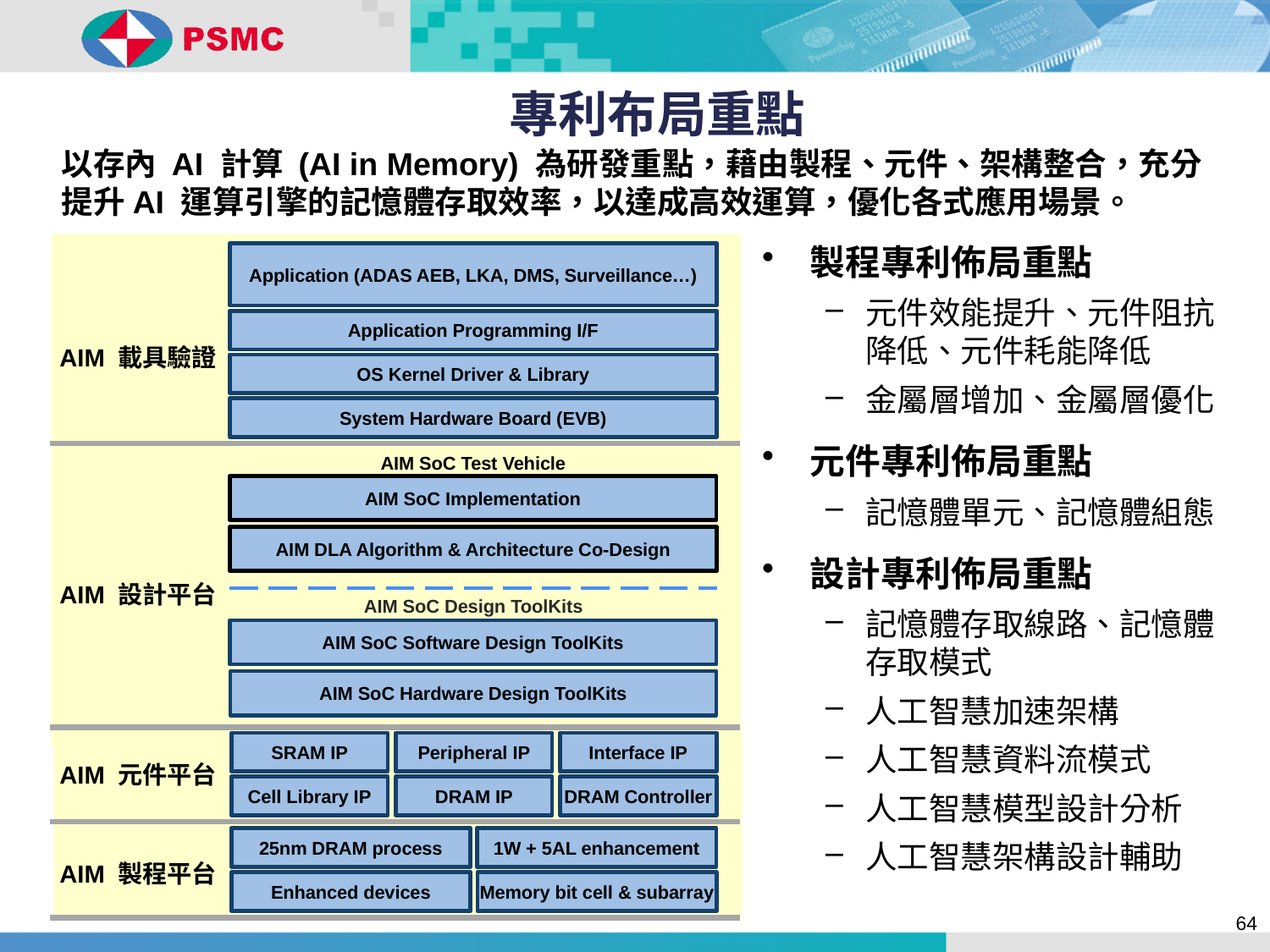

專利布局重點
以存內 AI 計算 (AI in Memory) 為研發重點，藉由製程、元件、架構整合，充分提升AI 運算引擎的記憶體存取效率，以達成高效運算，優化各式應用場景。

Application (ADAS AEB, LKA, DMS, Surveillance…)
Application Programming I/F
OS Kernel Driver & Library
System Hardware Board (EVB)
AIM SoC Test Vehicle
AIM SoC Implementation
AIM DLA Algorithm & Architecture Co-Design
AIM SoC Design ToolKits
AIM SoC Software Design ToolKits
AIM SoC Hardware Design ToolKits
SRAM IP
Peripheral IP
Interface IP
Cell Library IP
DRAM IP
DRAM Controller
25nm DRAM process
1W + 5AL enhancement
Enhanced devices
Memory bit cell & subarray
AIM 載具驗證
AIM 設計平台

AIM 元件平台
AIM 製程平台
製程專利佈局重點
元件效能提升、元件阻抗降低、元件耗能降低
金屬層增加、金屬層優化
元件專利佈局重點
記憶體單元、記憶體組態
設計專利佈局重點
記憶體存取線路、記憶體存取模式
人工智慧加速架構
人工智慧資料流模式
人工智慧模型設計分析
人工智慧架構設計輔助
64